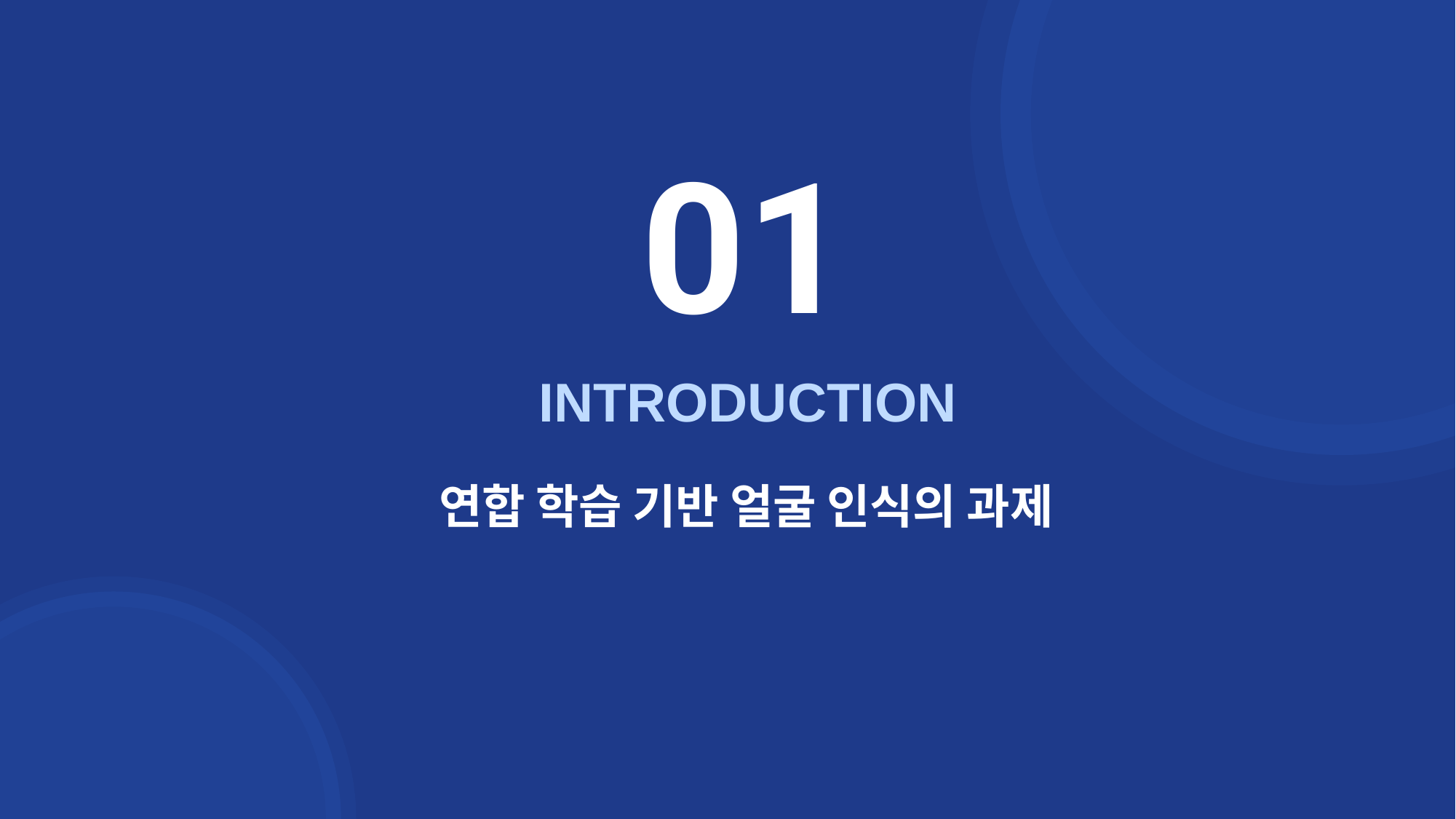

01
INTRODUCTION
연합 학습 기반 얼굴 인식의 과제